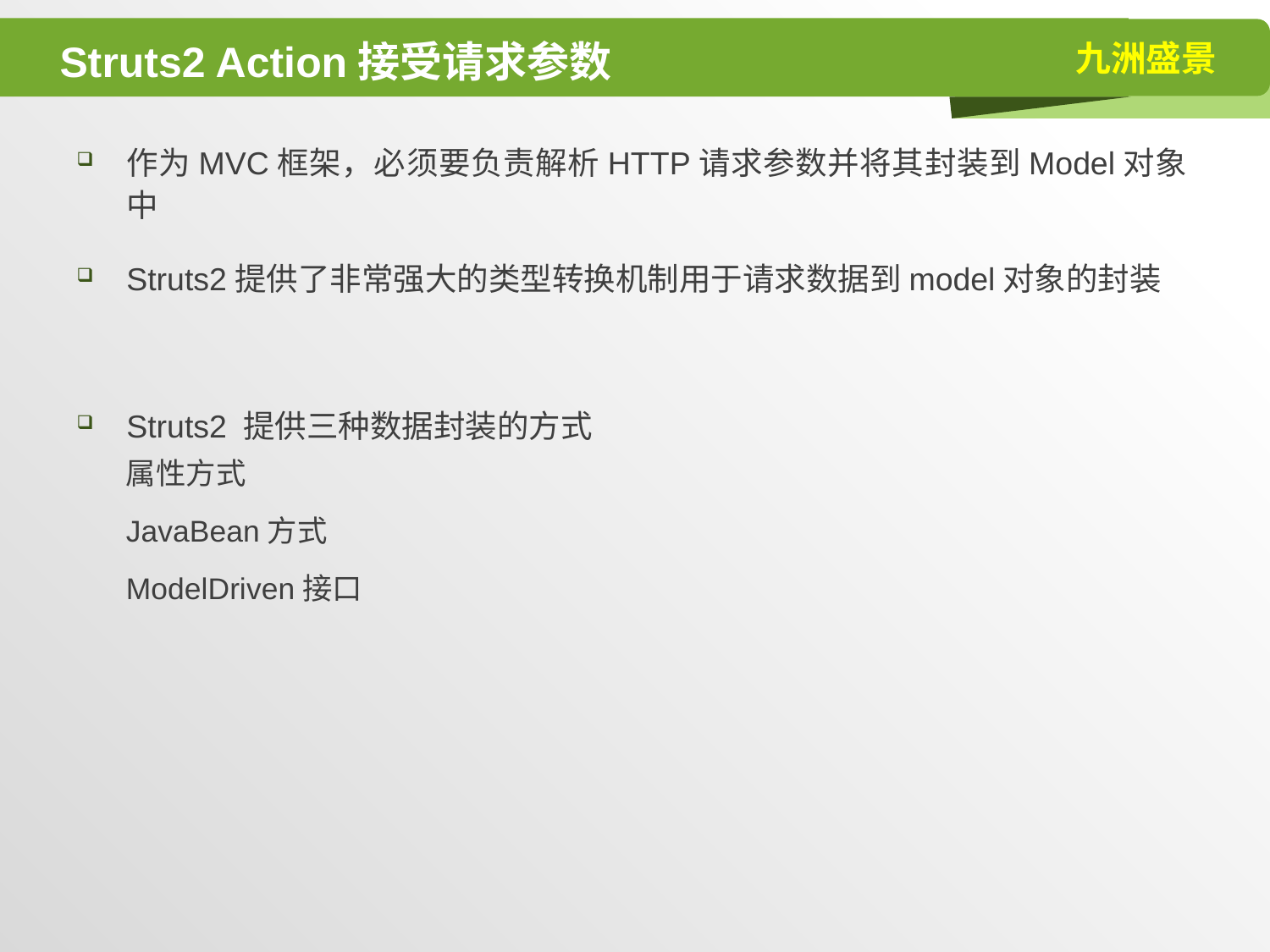

# Struts2 Action接受请求参数
作为MVC框架，必须要负责解析HTTP请求参数并将其封装到Model对象中
Struts2提供了非常强大的类型转换机制用于请求数据到model对象的封装

Struts2 提供三种数据封装的方式
属性方式
JavaBean方式
ModelDriven接口